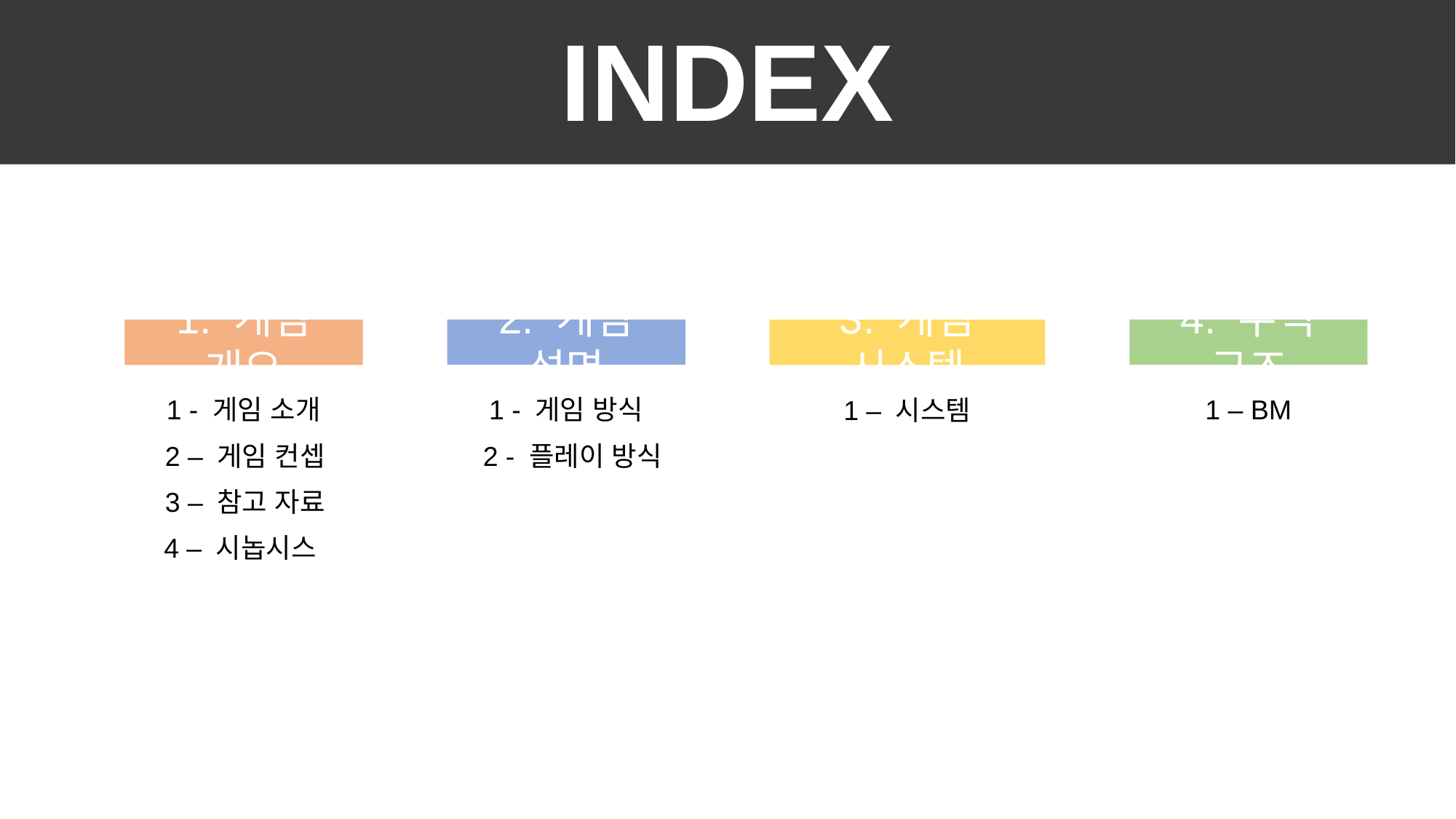

INDEX
4. 수익 구조
2. 게임 설명
3. 게임 시스템
1. 게임 개요
1 - 게임 방식
1 – BM
1 - 게임 소개
1 – 시스템
2 – 게임 컨셉
2 - 플레이 방식
3 – 참고 자료
4 – 시놉시스